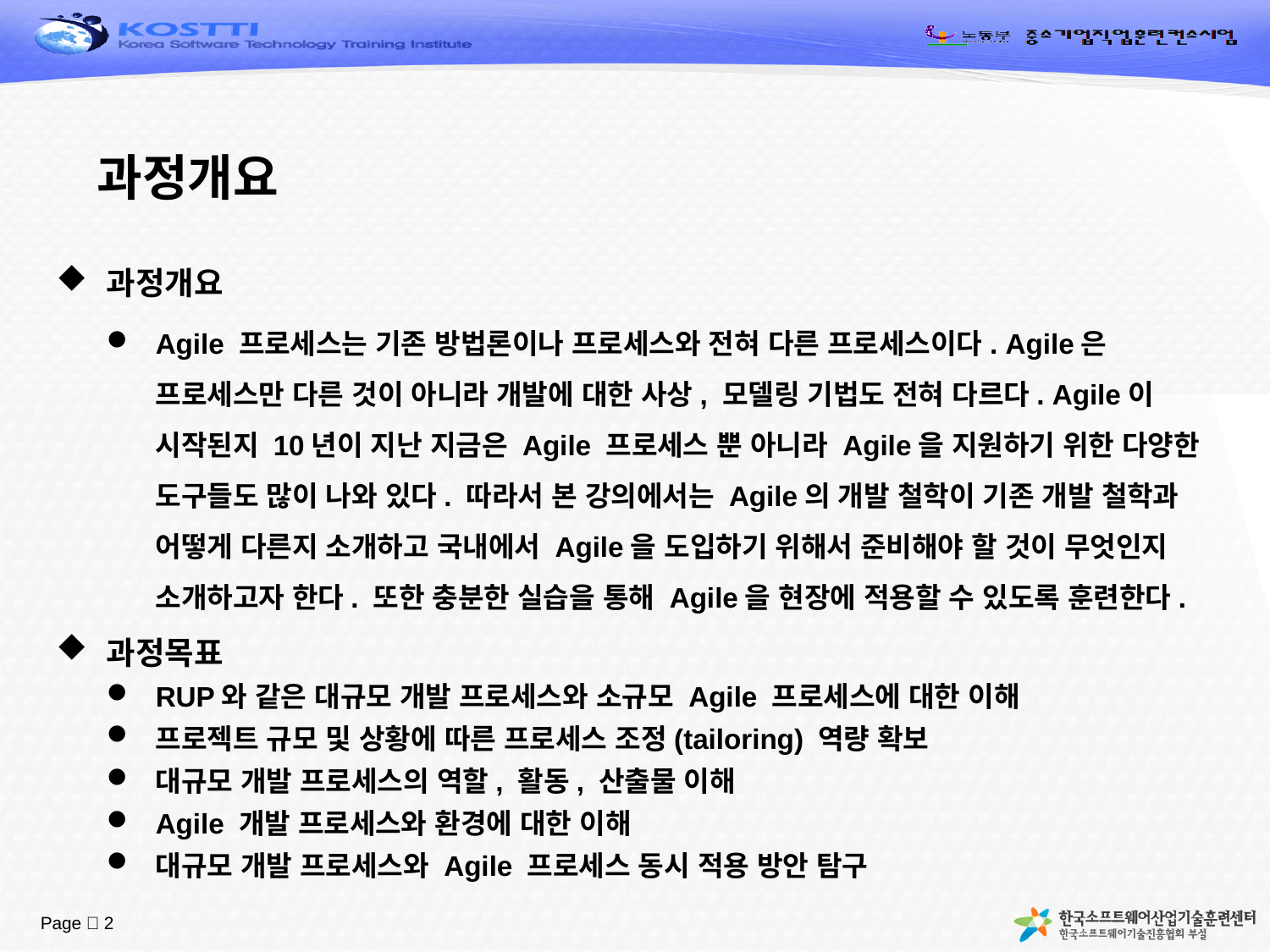

과정개요
과정개요
Agile 프로세스는 기존 방법론이나 프로세스와 전혀 다른 프로세스이다. Agile은 프로세스만 다른 것이 아니라 개발에 대한 사상, 모델링 기법도 전혀 다르다. Agile이 시작된지 10년이 지난 지금은 Agile 프로세스 뿐 아니라 Agile을 지원하기 위한 다양한 도구들도 많이 나와 있다. 따라서 본 강의에서는 Agile의 개발 철학이 기존 개발 철학과 어떻게 다른지 소개하고 국내에서 Agile을 도입하기 위해서 준비해야 할 것이 무엇인지 소개하고자 한다. 또한 충분한 실습을 통해 Agile을 현장에 적용할 수 있도록 훈련한다.
과정목표
RUP와 같은 대규모 개발 프로세스와 소규모 Agile 프로세스에 대한 이해
프로젝트 규모 및 상황에 따른 프로세스 조정(tailoring) 역량 확보
대규모 개발 프로세스의 역할, 활동, 산출물 이해
Agile 개발 프로세스와 환경에 대한 이해
대규모 개발 프로세스와 Agile 프로세스 동시 적용 방안 탐구